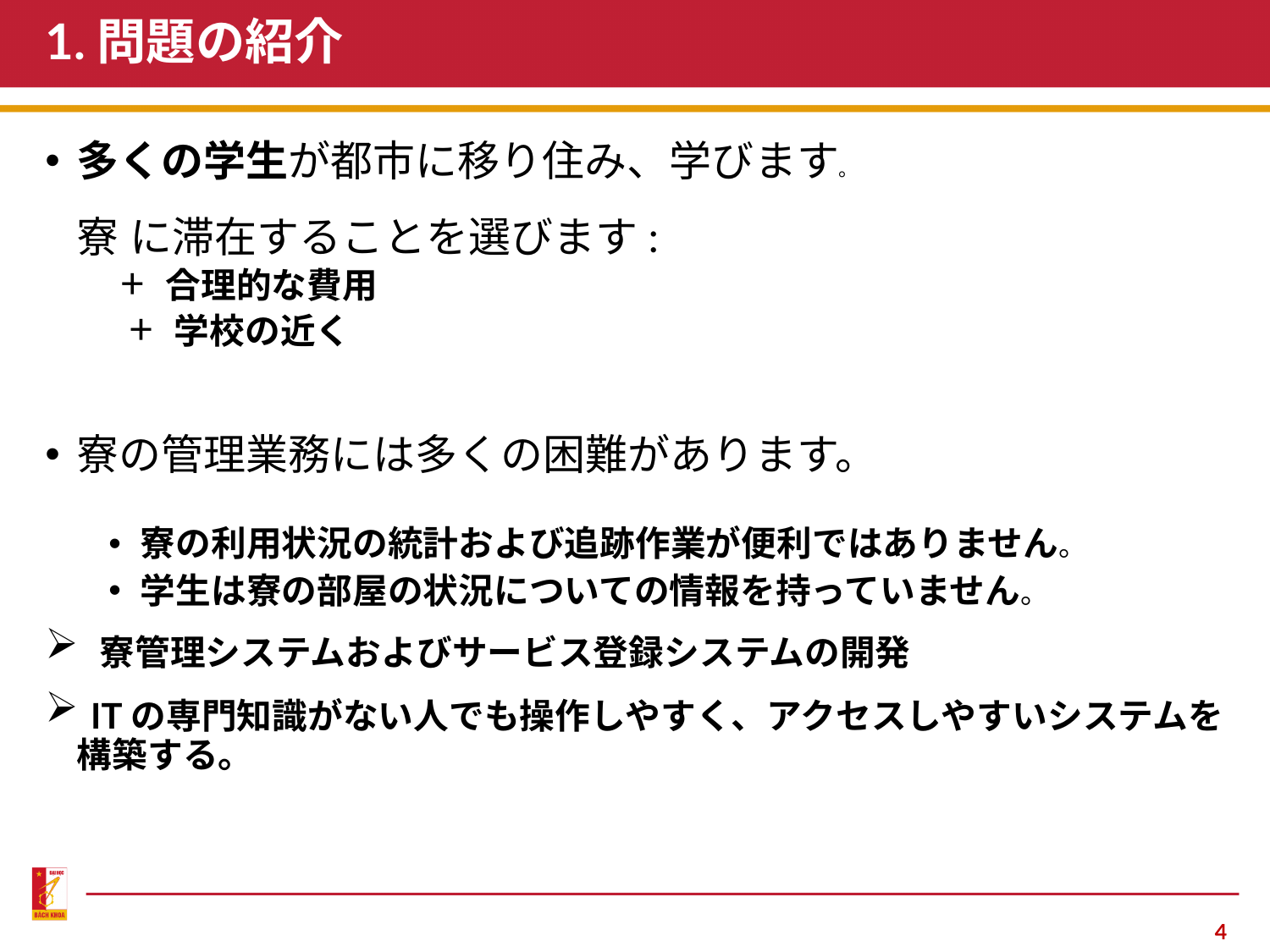

# 1.問題の紹介
多くの学生が都市に移り住み、学びます。
寮 に滞在することを選びます:
    + 合理的な費用
     + 学校の近く

寮の管理業務には多くの困難があります。
寮の利用状況の統計および追跡作業が便利ではありません。
学生は寮の部屋の状況についての情報を持っていません。
 寮管理システムおよびサービス登録システムの開発
 ITの専門知識がない人でも操作しやすく、アクセスしやすいシステムを構築する。

4